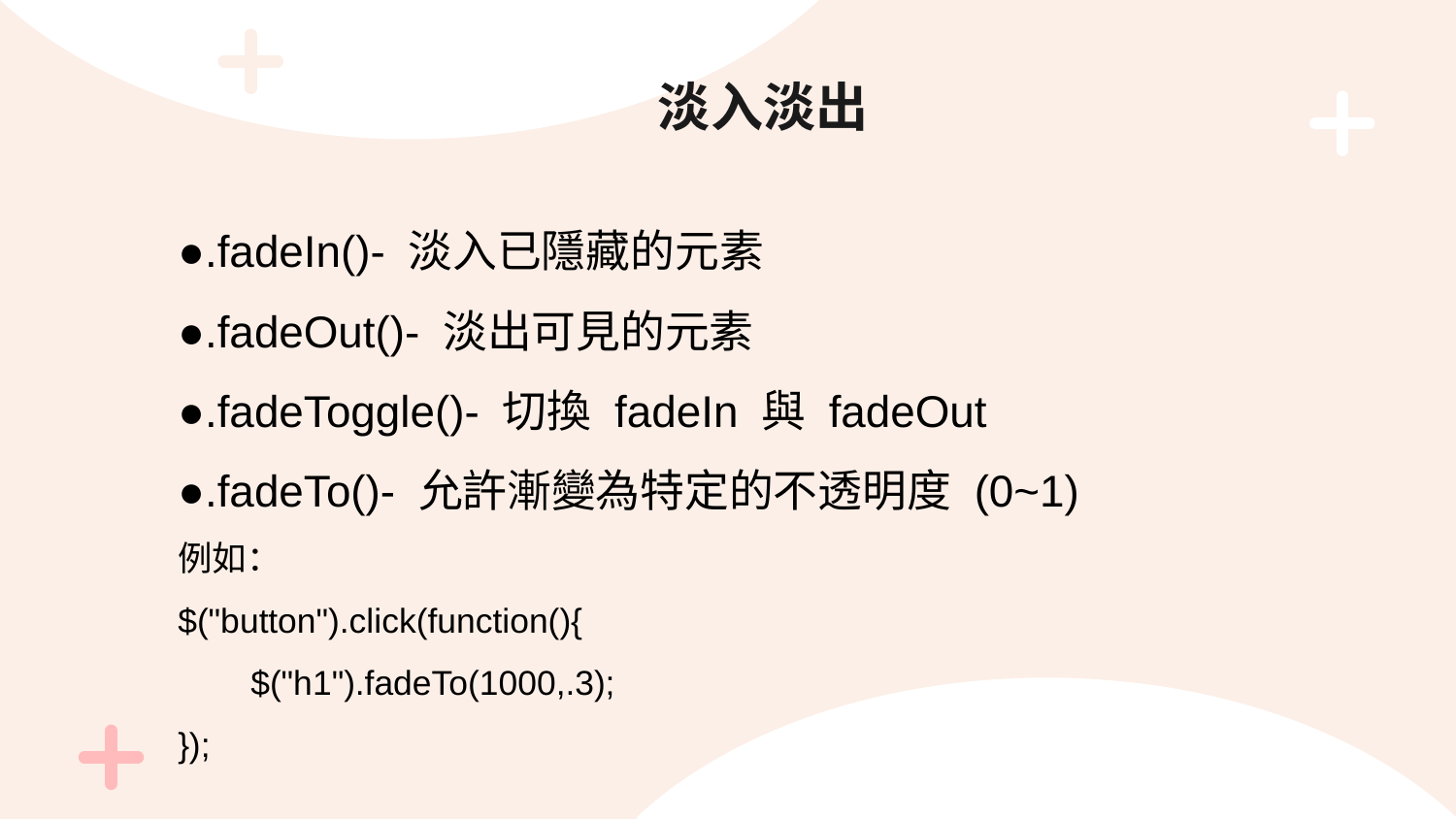

# 淡入淡出
●.fadeIn()- 淡入已隱藏的元素
●.fadeOut()- 淡出可見的元素
●.fadeToggle()- 切換 fadeIn 與 fadeOut
●.fadeTo()- 允許漸變為特定的不透明度 (0~1)
例如：
$("button").click(function(){
$("h1").fadeTo(1000,.3);
});